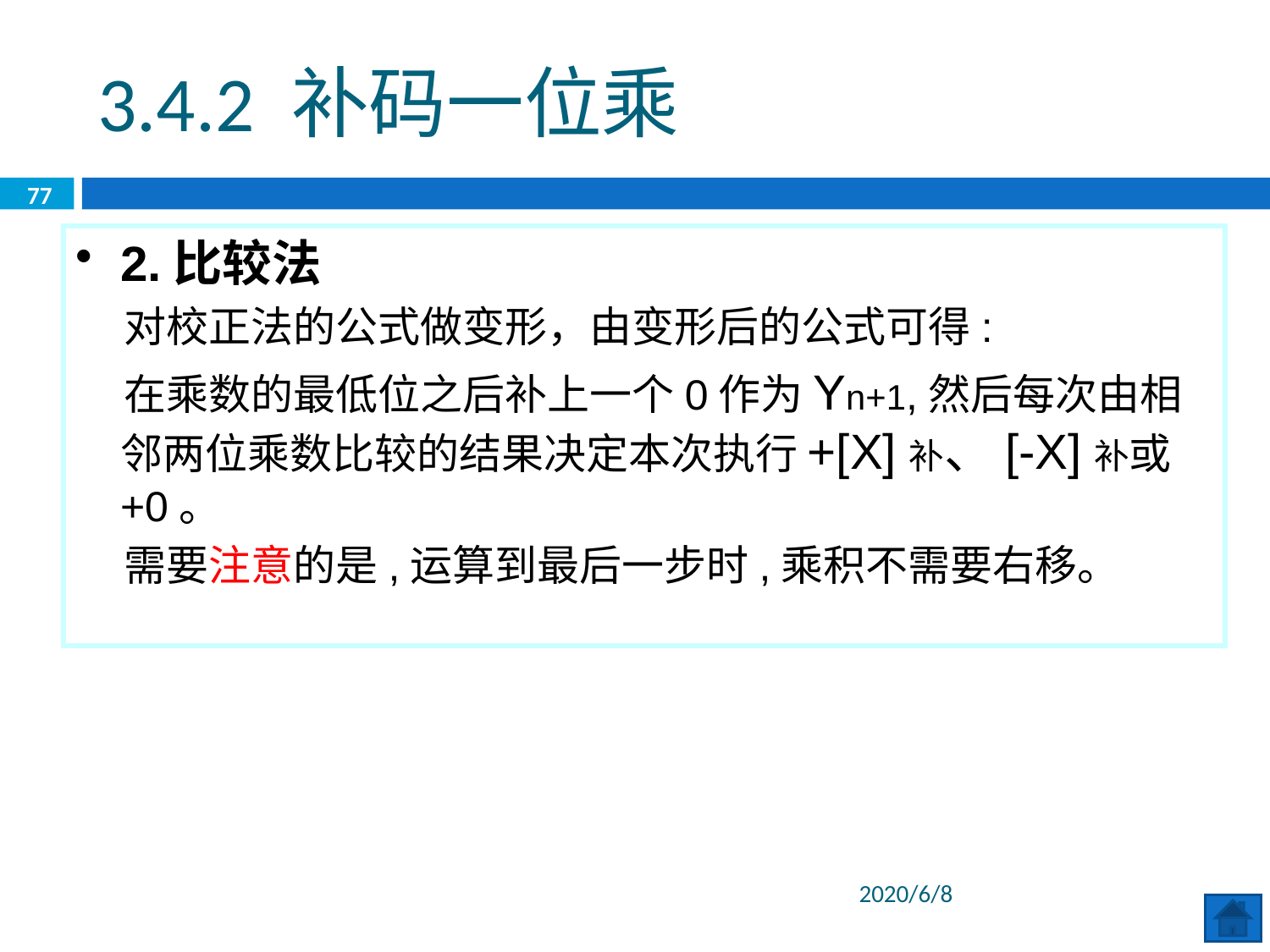

3.4.2 补码一位乘
77
2.比较法
    对校正法的公式做变形，由变形后的公式可得:
    在乘数的最低位之后补上一个0作为Yn+1,然后每次由相邻两位乘数比较的结果决定本次执行+[X]补、[-X]补或+0。
    需要注意的是,运算到最后一步时,乘积不需要右移。

2020/6/8